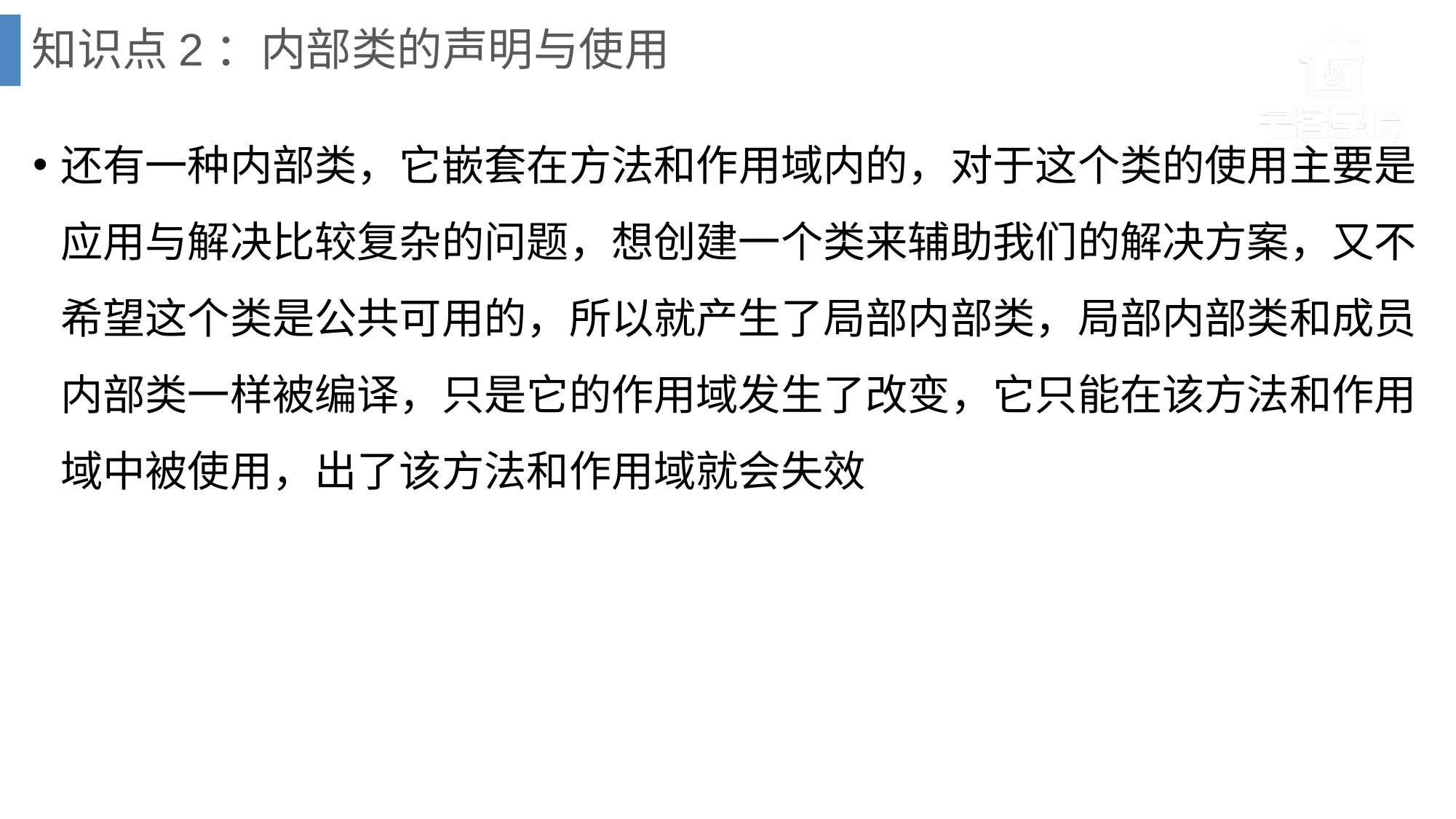

# 知识点2：内部类的声明与使用
还有一种内部类，它嵌套在方法和作用域内的，对于这个类的使用主要是应用与解决比较复杂的问题，想创建一个类来辅助我们的解决方案，又不希望这个类是公共可用的，所以就产生了局部内部类，局部内部类和成员内部类一样被编译，只是它的作用域发生了改变，它只能在该方法和作用域中被使用，出了该方法和作用域就会失效